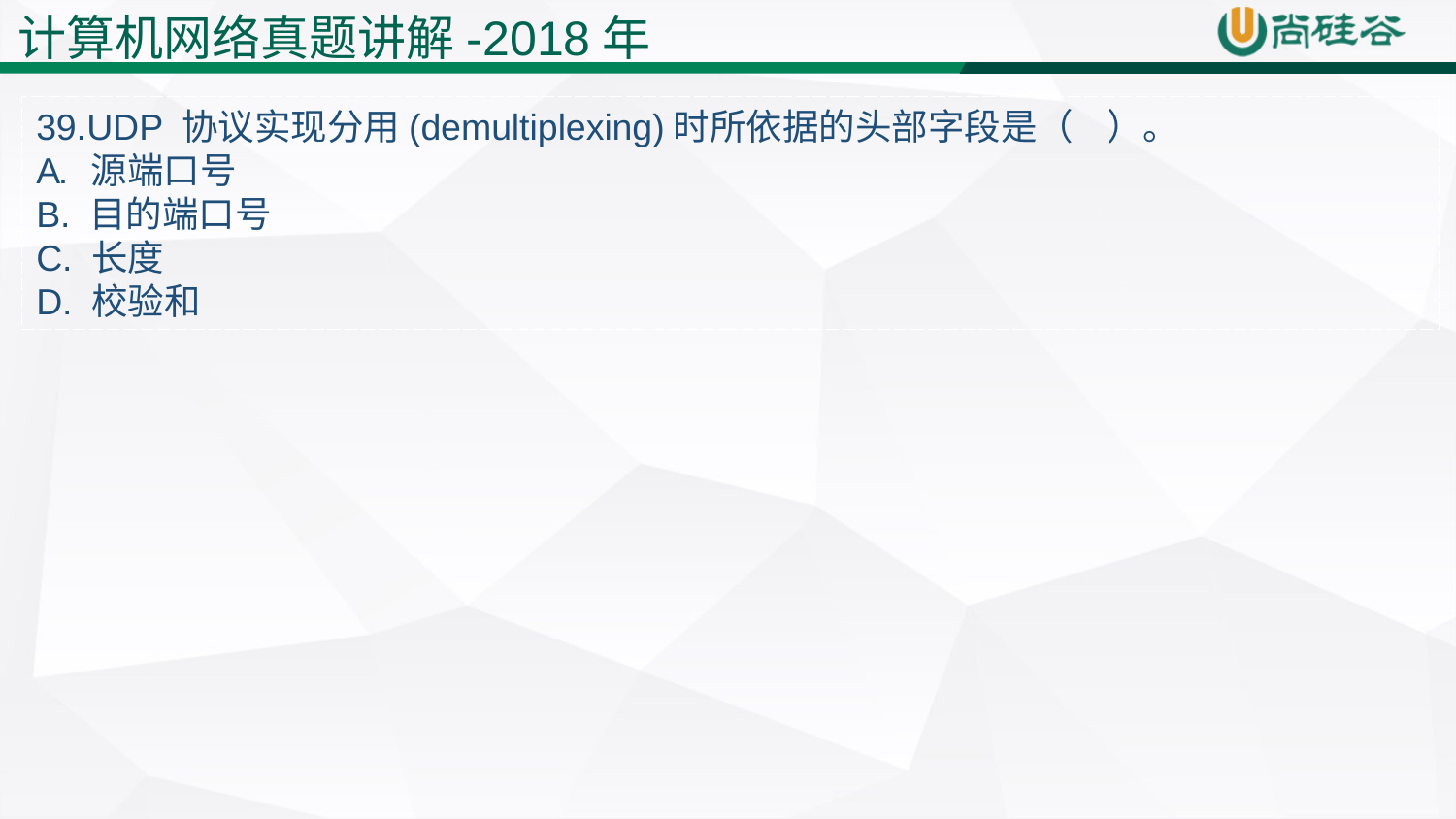

计算机网络真题讲解-2018年

39.UDP 协议实现分用(demultiplexing)时所依据的头部字段是（    ）。
源端口号
B. 目的端口号
C. 长度
D. 校验和